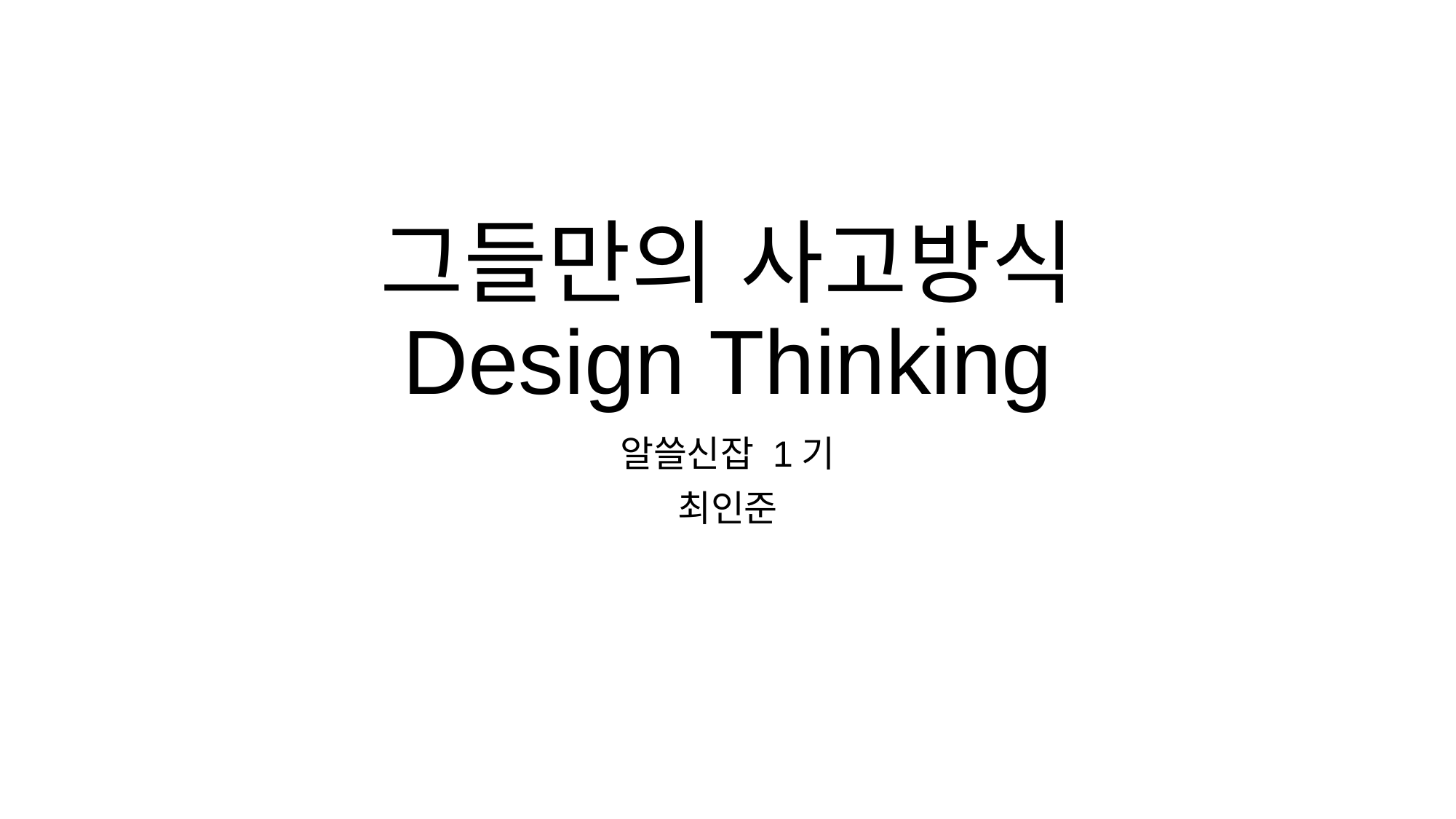

# 그들만의 사고방식 Design Thinking
알쓸신잡 1기
최인준